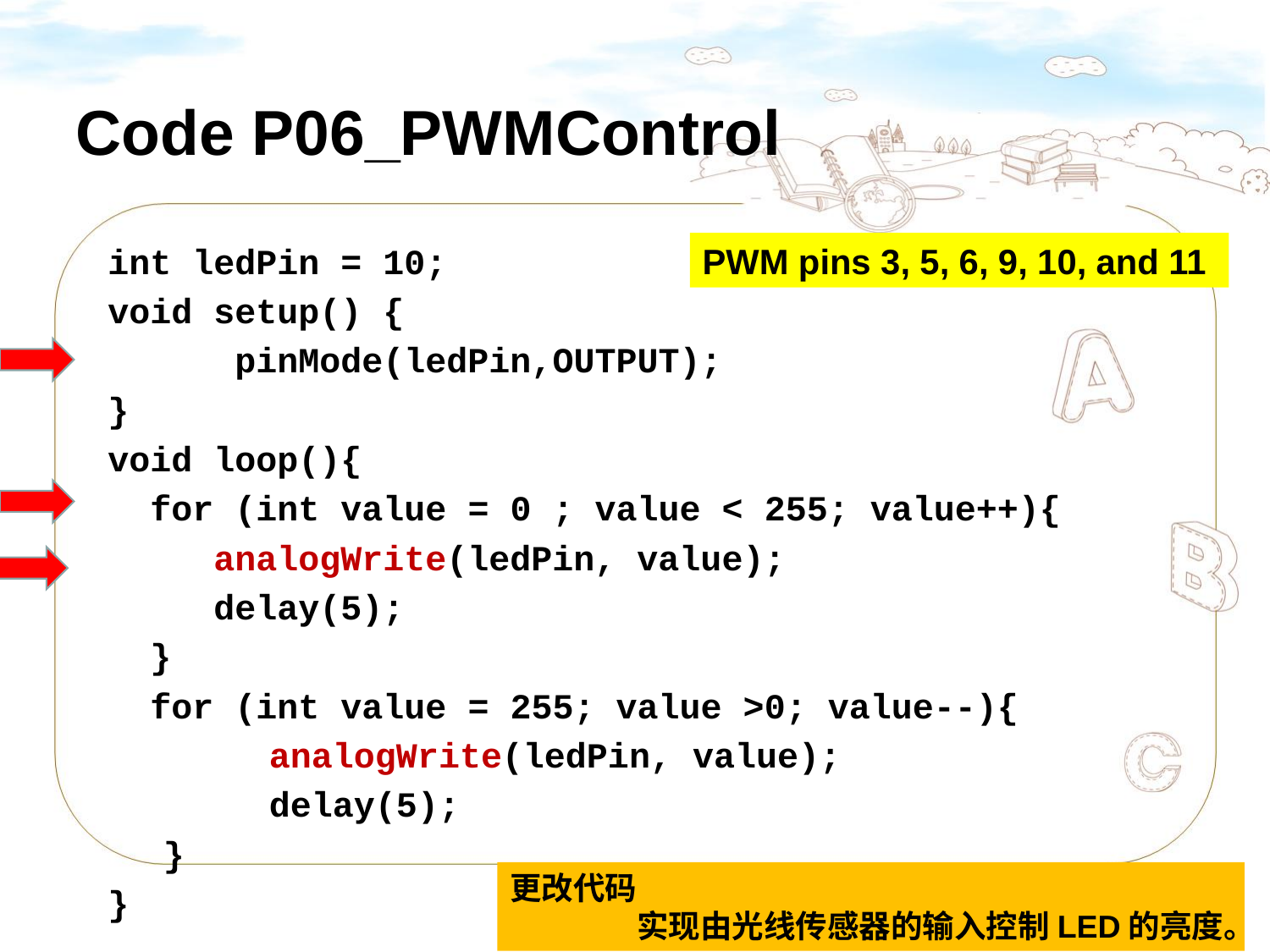

# Code P06_PWMControl
int ledPin = 10;
void setup() {
      pinMode(ledPin,OUTPUT);
}
void loop(){
  for (int value = 0 ; value < 255; value++){
     analogWrite(ledPin, value);
     delay(5);
  }
  for (int value = 255; value >0; value--){
     analogWrite(ledPin, value);
     delay(5);
}
}

PWM pins 3, 5, 6, 9, 10, and 11

更改代码
	实现由光线传感器的输入控制LED的亮度。